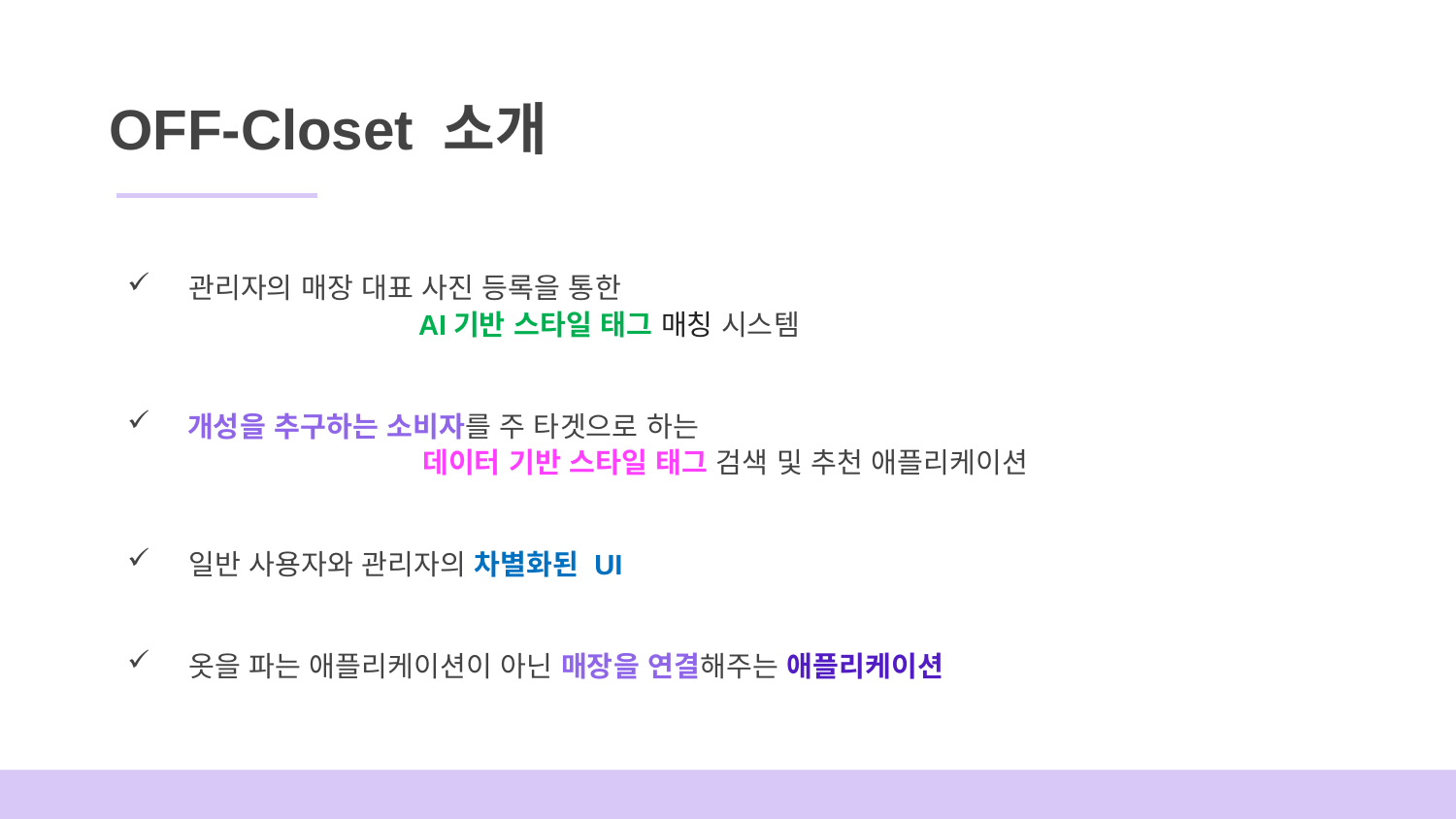

# OFF-Closet 소개

관리자의 매장 대표 사진 등록을 통한

                                    	AI기반 스타일 태그 매칭 시스템

 개성을 추구하는 소비자를 주 타겟으로 하는

                                    데이터 기반 스타일 태그 검색 및 추천 애플리케이션

일반 사용자와 관리자의 차별화된 UI

옷을 파는 애플리케이션이 아닌 매장을 연결해주는 애플리케이션